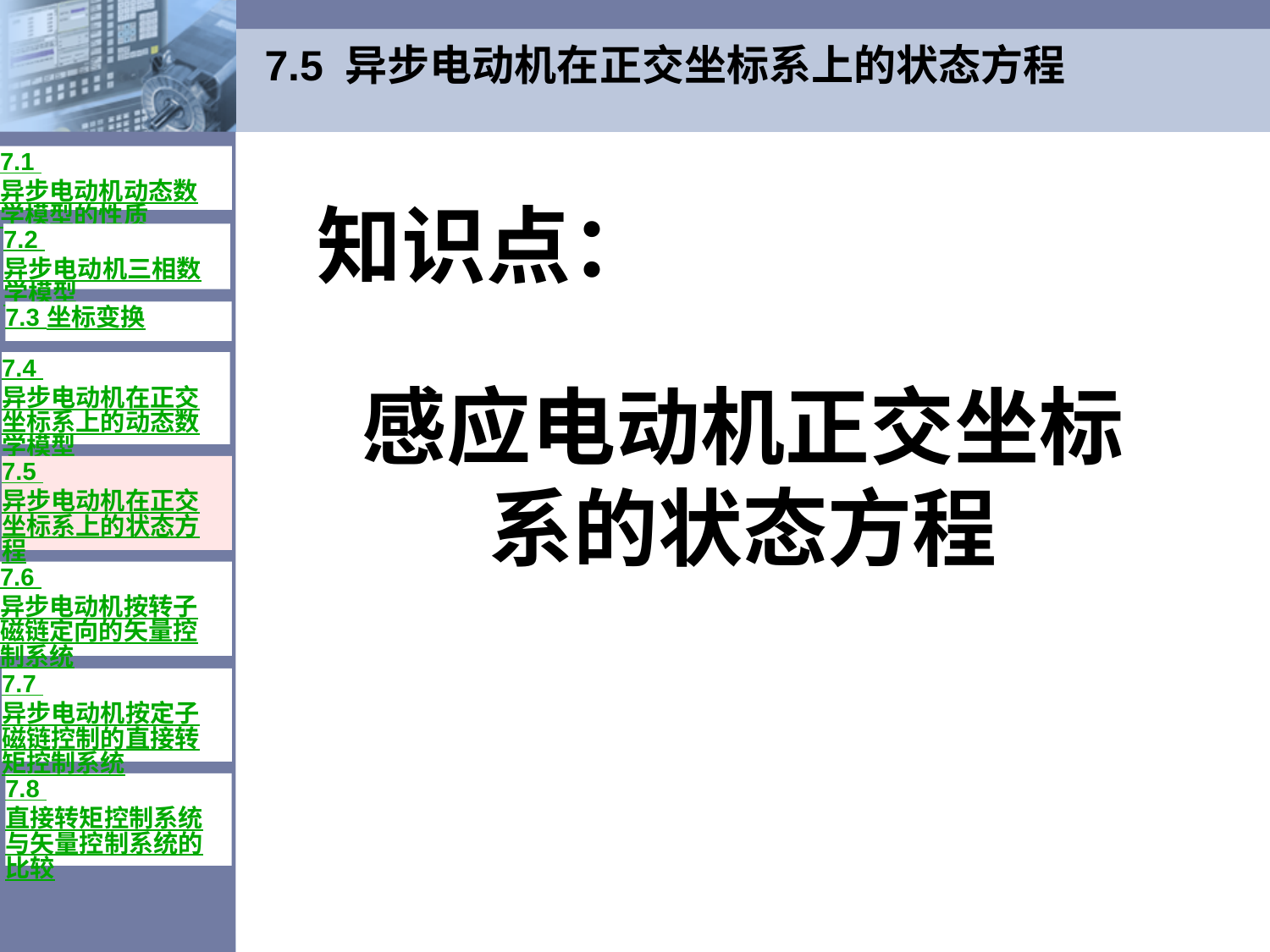

# 7.5 异步电动机在正交坐标系上的状态方程
7.1 异步电动机动态数学模型的性质
知识点：
7.2 异步电动机三相数学模型
7.3 坐标变换
7.4 异步电动机在正交坐标系上的动态数学模型
感应电动机正交坐标系的状态方程
7.5 异步电动机在正交坐标系上的状态方程
7.6 异步电动机按转子磁链定向的矢量控制系统
7.7 异步电动机按定子磁链控制的直接转矩控制系统
7.8 直接转矩控制系统与矢量控制系统的比较